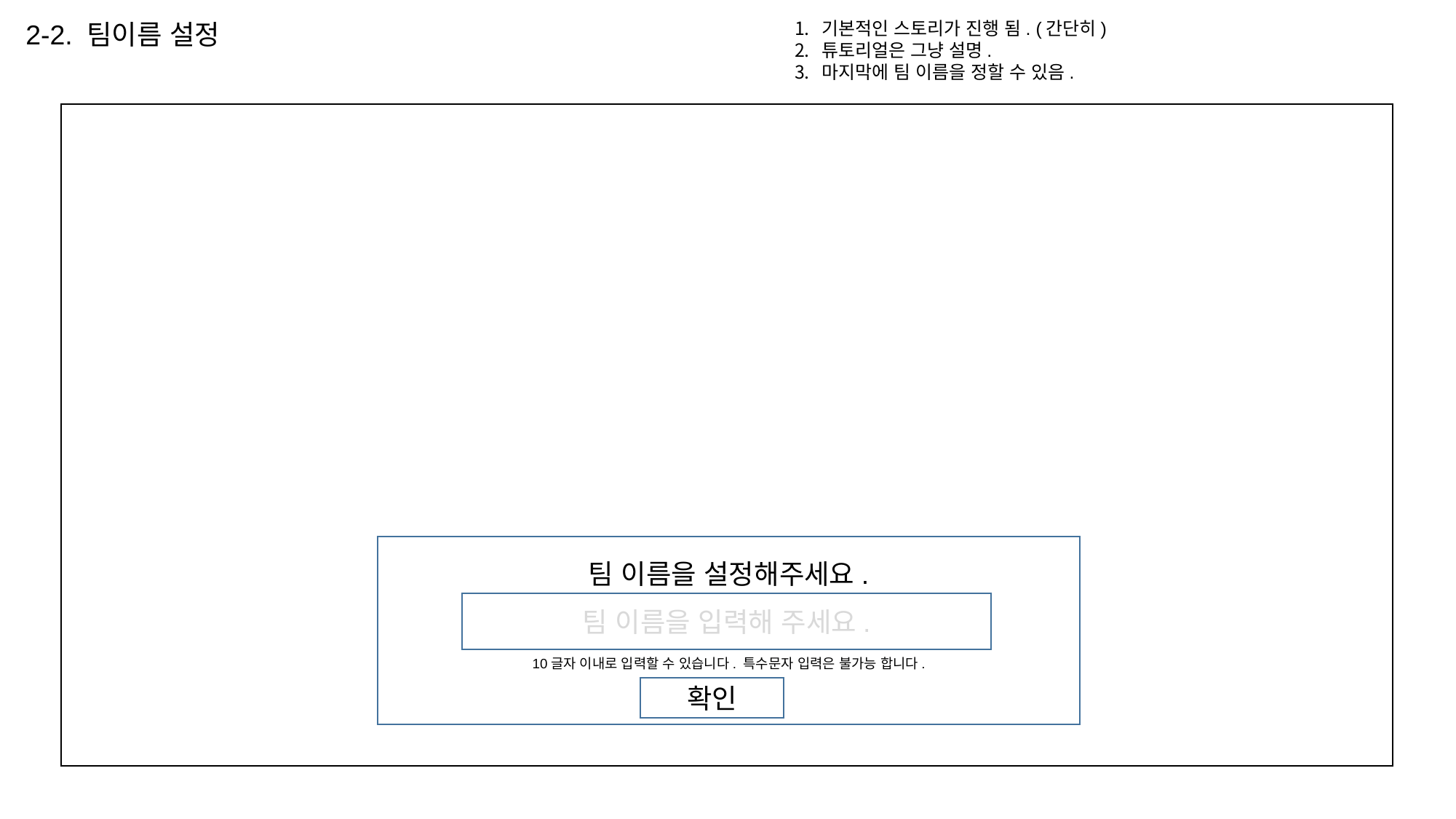

2-2. 팀이름 설정
기본적인 스토리가 진행 됨. (간단히)
튜토리얼은 그냥 설명.
마지막에 팀 이름을 정할 수 있음.

팀 이름을 설정해주세요.

10글자 이내로 입력할 수 있습니다. 특수문자 입력은 불가능 합니다.

팀 이름을 입력해 주세요.
확인